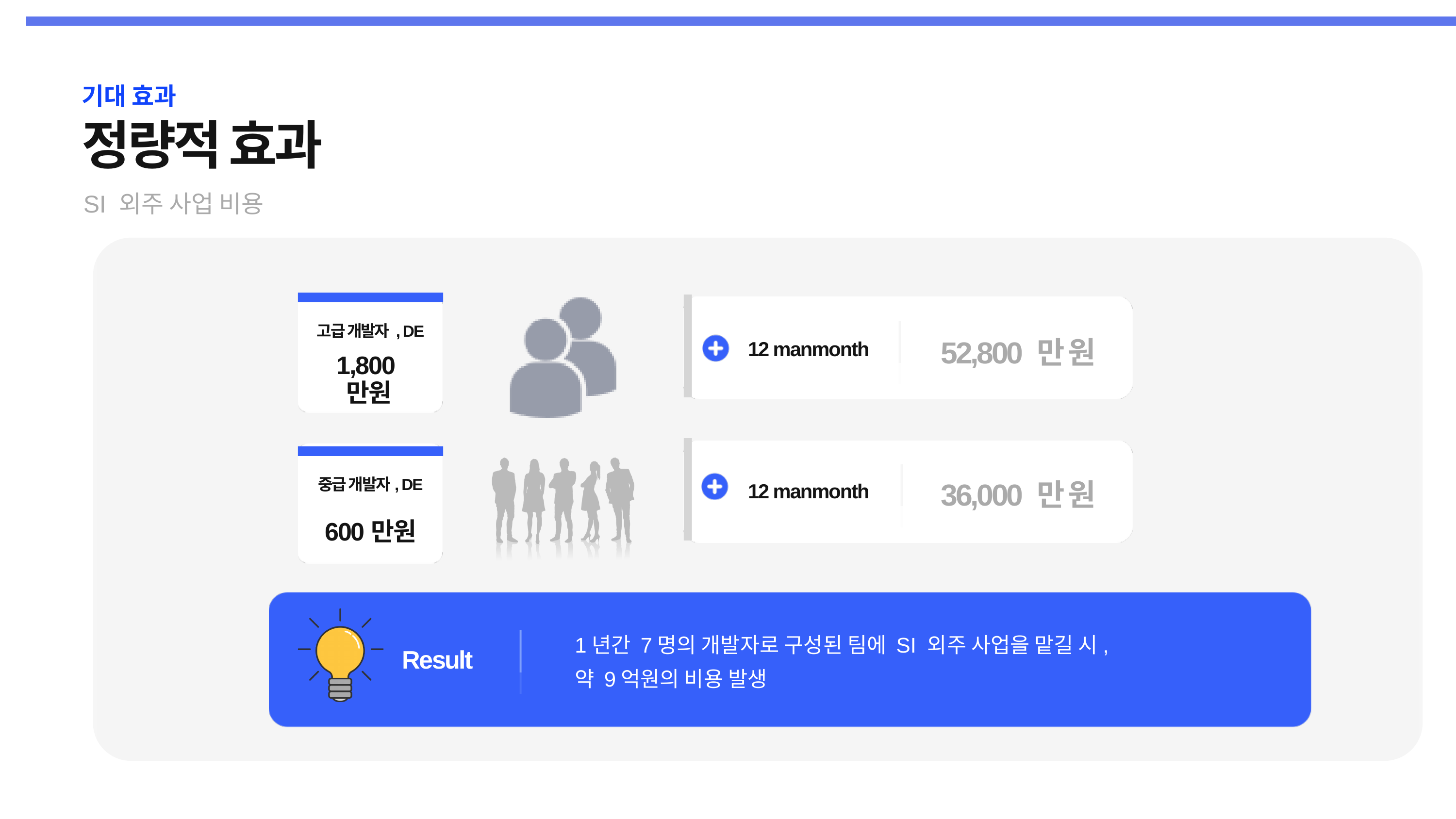

기대 효과

정량적 효과

SI 외주 사업 비용

고급 개발자 , DE

52,800 만 원

12 manmonth

1,800만원

36,000 만 원

중급 개발자, DE

12 manmonth

600만원

1년간 7명의 개발자로 구성된 팀에 SI 외주 사업을 맡길 시,
약 9억원의 비용 발생

Result